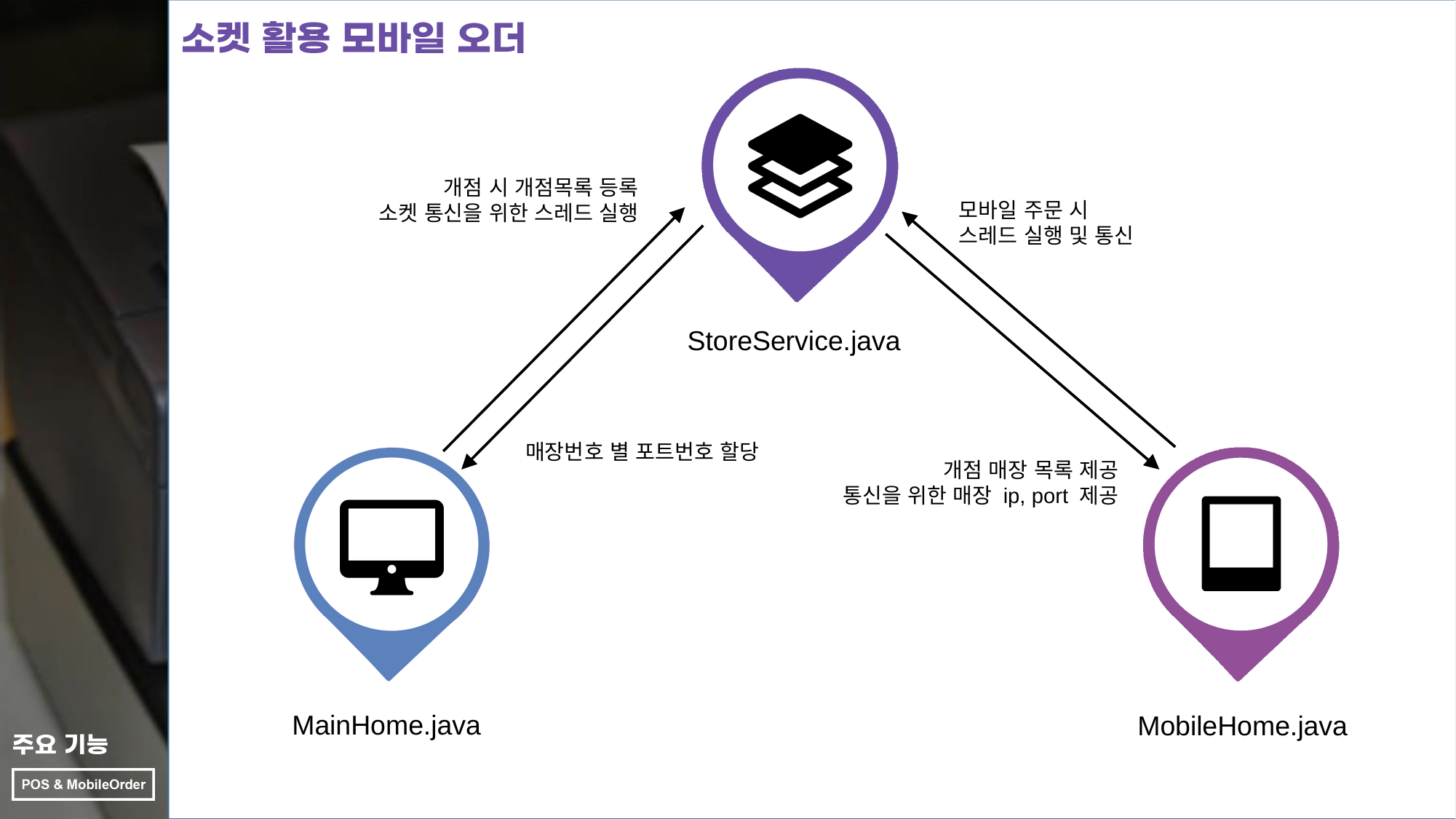

개점 시 개점목록 등록
소켓 통신을 위한 스레드 실행
모바일 주문 시
스레드 실행 및 통신
StoreService.java
매장번호 별 포트번호 할당
개점 매장 목록 제공
통신을 위한 매장 ip, port 제공
MainHome.java
MobileHome.java